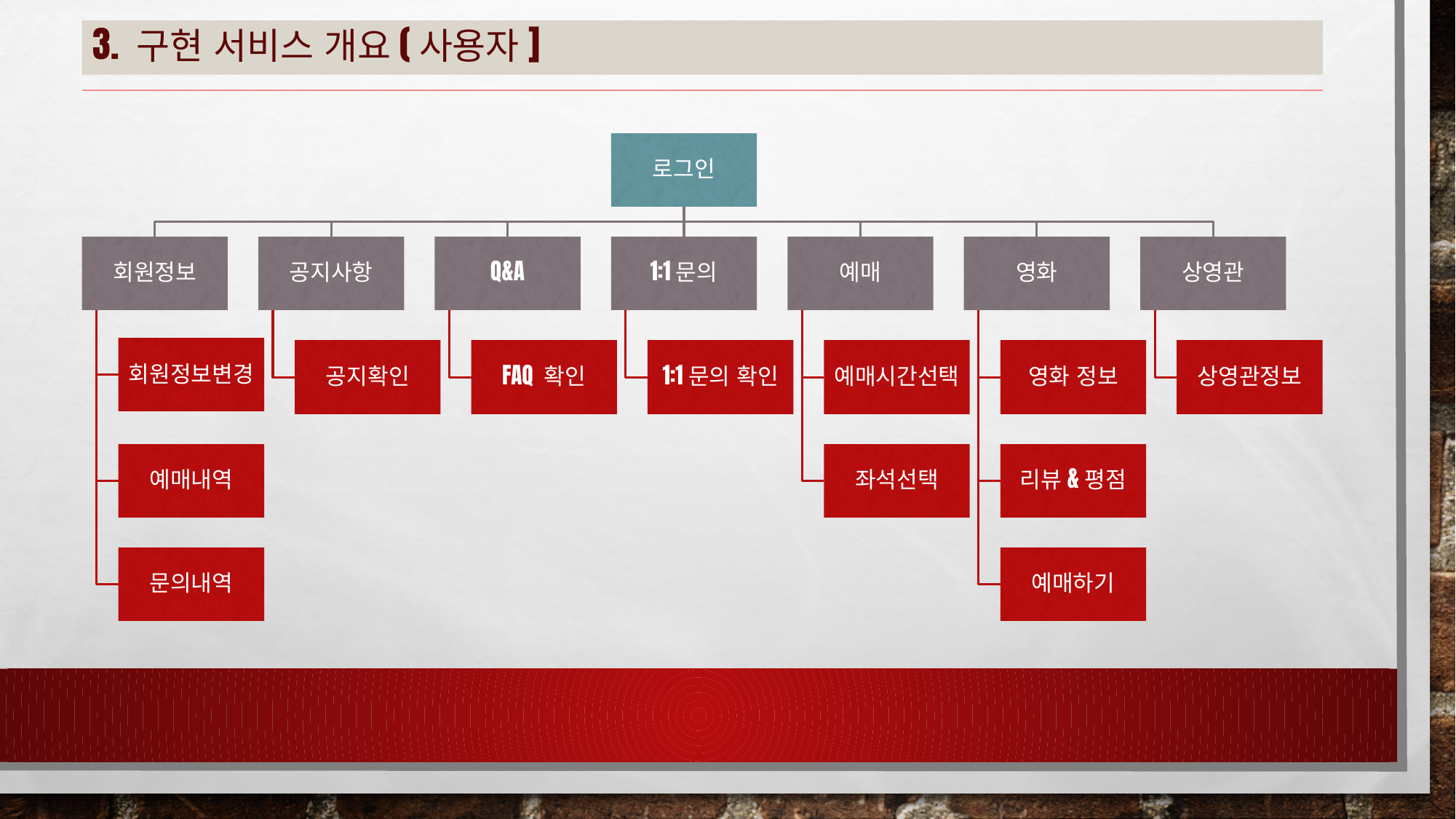

# 3. 구현 서비스 개요(사용자]
로그인
회원정보
회원정보변경
예매내역
문의내역
공지사항
공지확인
Q&A
FAQ 확인
1:1문의
1:1문의 확인
예매
예매시간선택
좌석선택
영화
영화 정보
리뷰&평점
예매하기
상영관
상영관정보